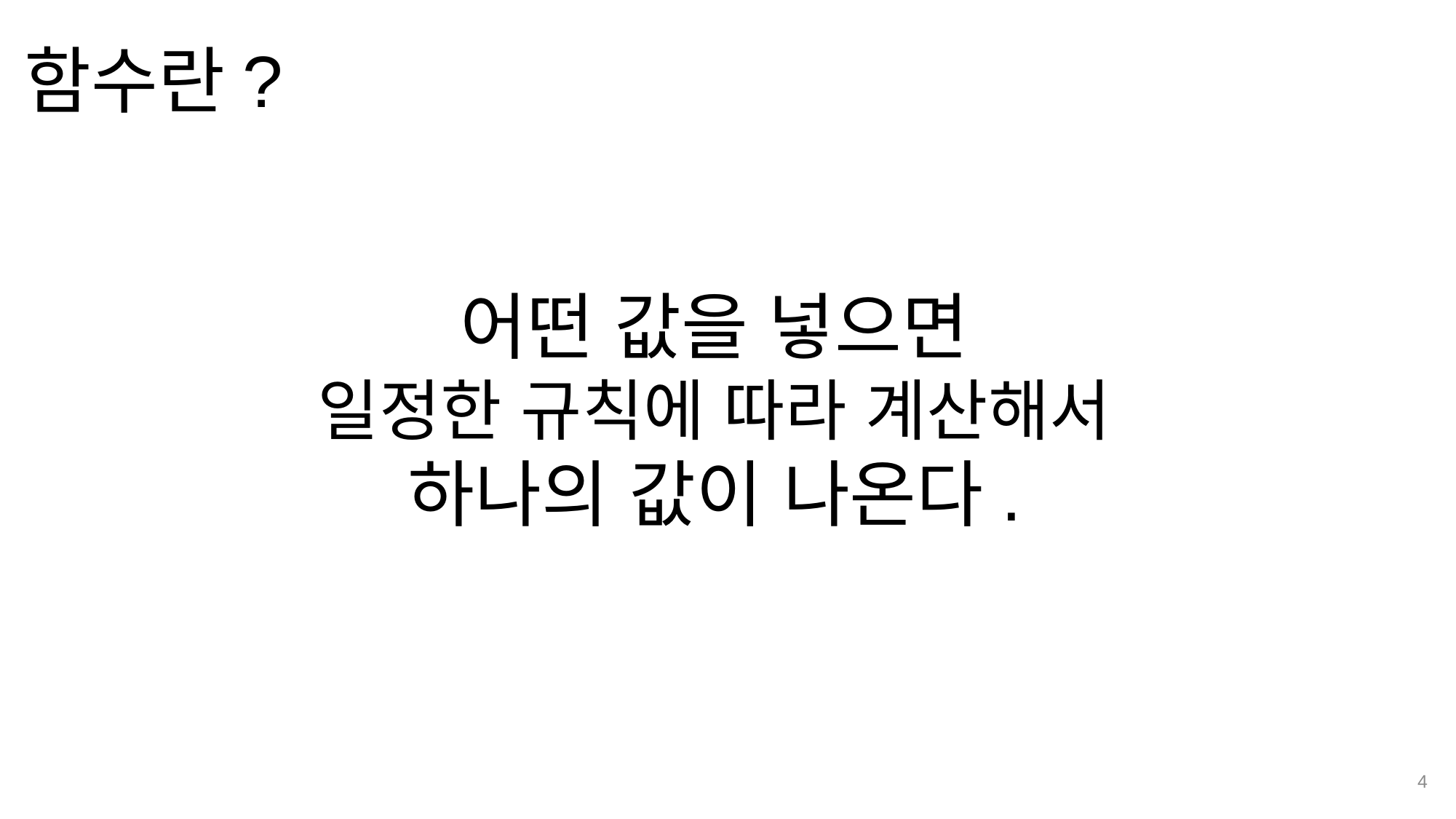

함수란?
나눔스퀘어OTF ExtraBold
나눔스퀘어OTF Bold
나눔스퀘어OTF
나눔스퀘어 Light
어떤 값을 넣으면
일정한 규칙에 따라 계산해서
하나의 값이 나온다.
4